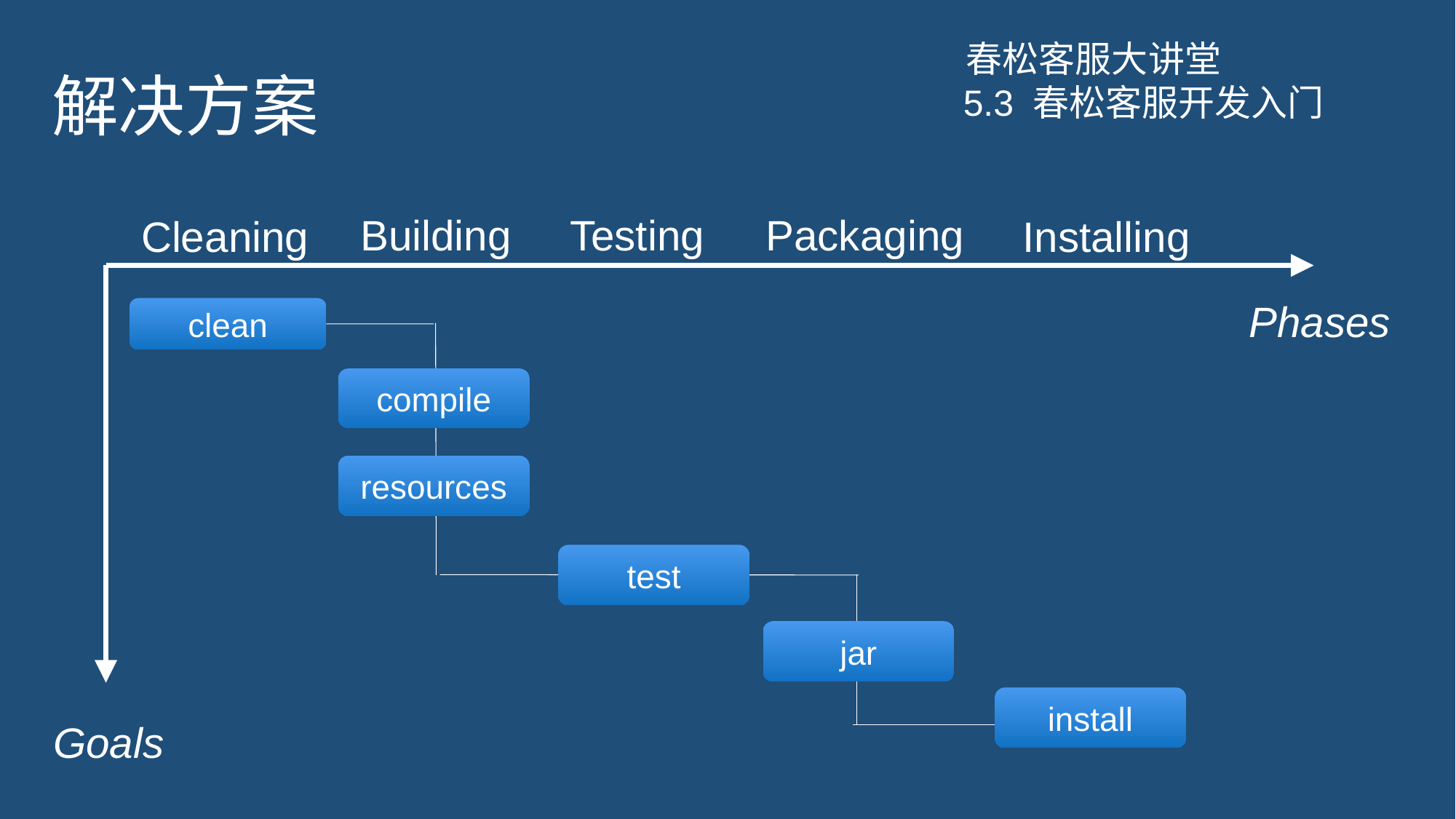

# 解决方案
春松客服大讲堂
5.3 春松客服开发入门
Packaging
Testing
Building
Cleaning
Installing
Phases
clean
compile
resources
test
jar
Goals
install